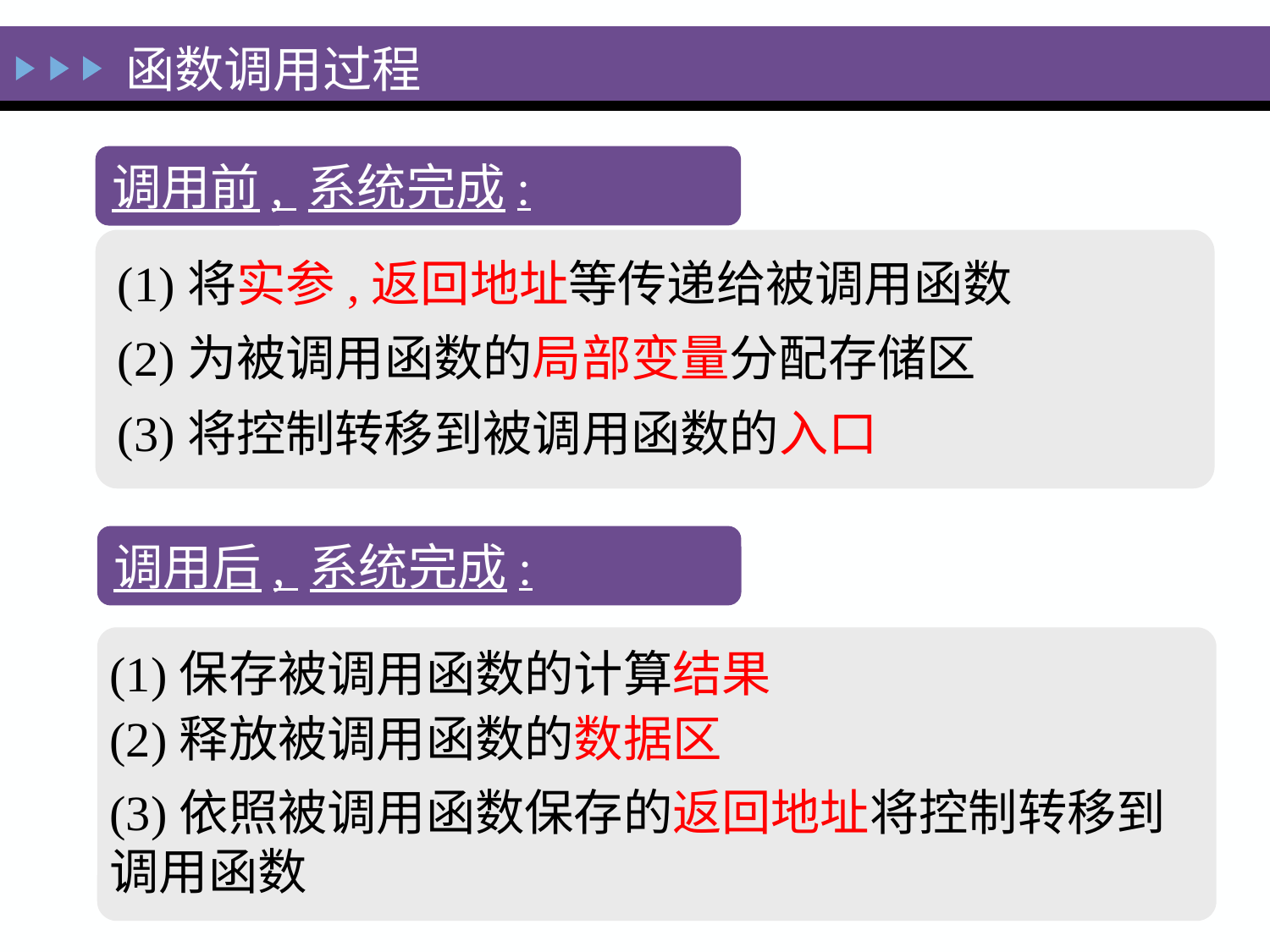

函数调用过程
调用前, 系统完成:
(1)将实参,返回地址等传递给被调用函数
(2)为被调用函数的局部变量分配存储区
(3)将控制转移到被调用函数的入口

调用后, 系统完成:
(1)保存被调用函数的计算结果
(2)释放被调用函数的数据区
(3)依照被调用函数保存的返回地址将控制转移到调用函数